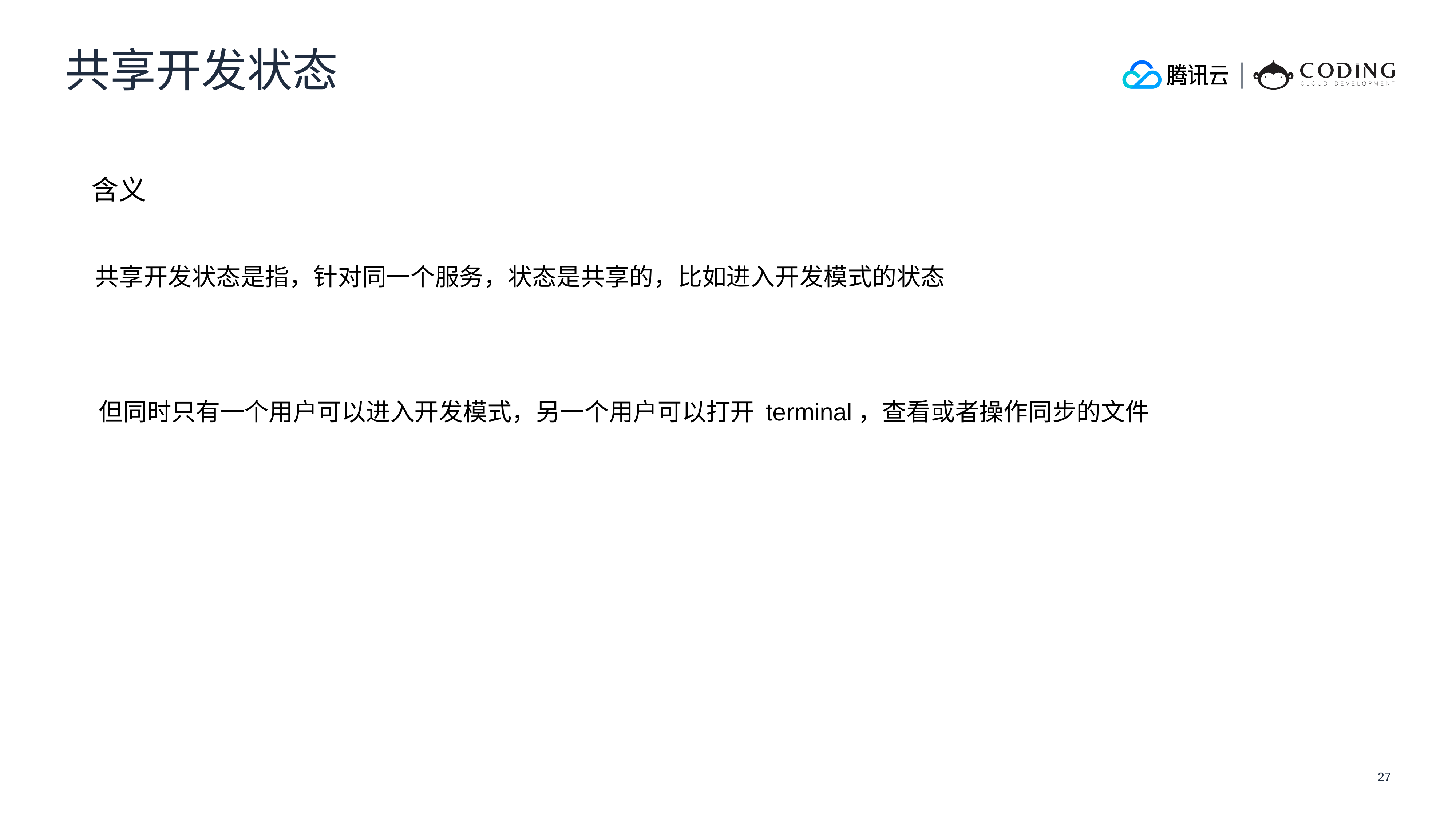

共享开发状态
含义
共享开发状态是指，针对同一个服务，状态是共享的，比如进入开发模式的状态
但同时只有一个用户可以进入开发模式，另一个用户可以打开 terminal，查看或者操作同步的文件
27